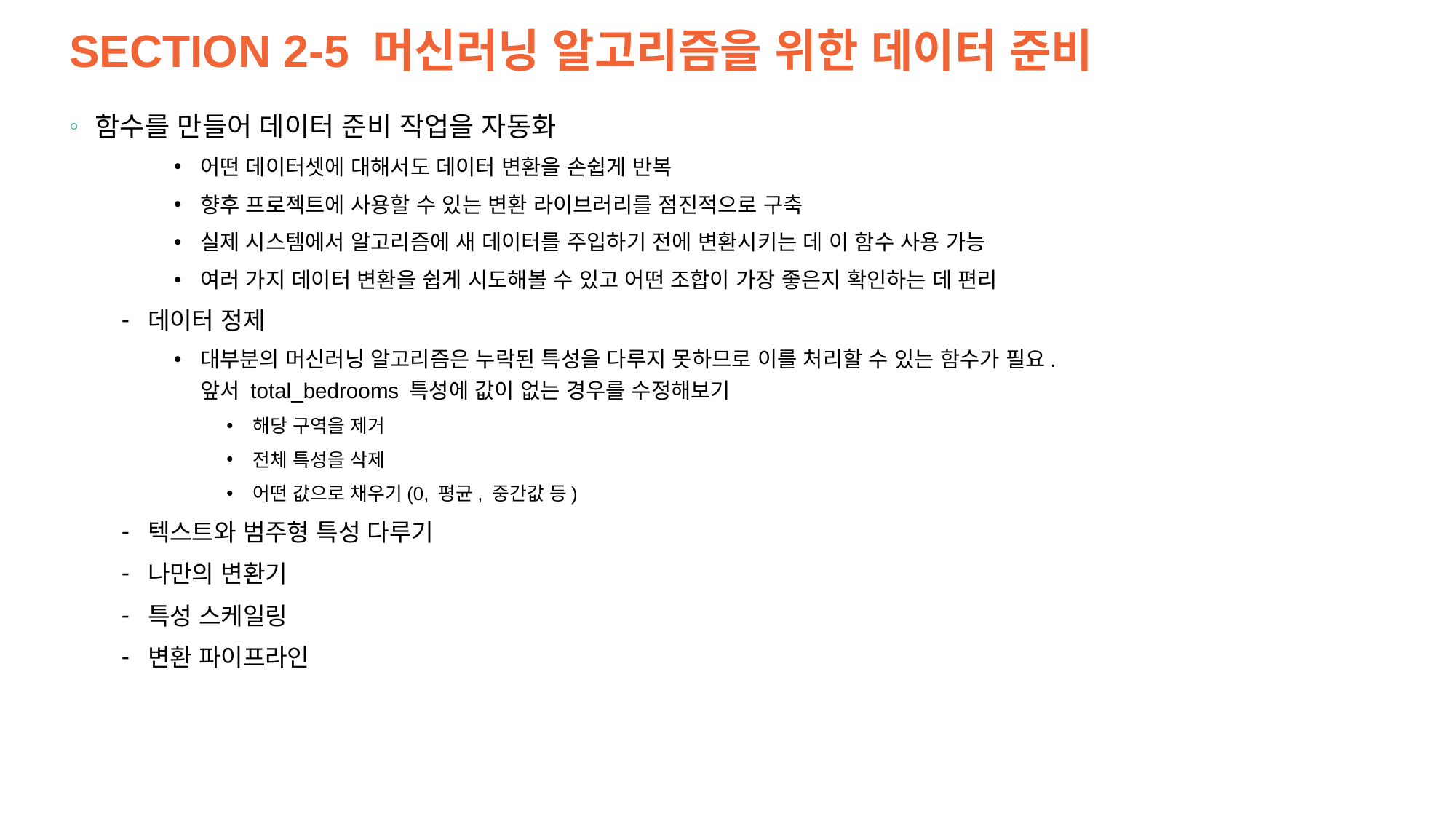

# SECTION 2-5 머신러닝 알고리즘을 위한 데이터 준비
함수를 만들어 데이터 준비 작업을 자동화
어떤 데이터셋에 대해서도 데이터 변환을 손쉽게 반복
향후 프로젝트에 사용할 수 있는 변환 라이브러리를 점진적으로 구축
실제 시스템에서 알고리즘에 새 데이터를 주입하기 전에 변환시키는 데 이 함수 사용 가능
여러 가지 데이터 변환을 쉽게 시도해볼 수 있고 어떤 조합이 가장 좋은지 확인하는 데 편리
데이터 정제
대부분의 머신러닝 알고리즘은 누락된 특성을 다루지 못하므로 이를 처리할 수 있는 함수가 필요.
앞서 total_bedrooms 특성에 값이 없는 경우를 수정해보기
해당 구역을 제거
전체 특성을 삭제
어떤 값으로 채우기(0, 평균, 중간값 등)
텍스트와 범주형 특성 다루기
나만의 변환기
특성 스케일링
변환 파이프라인
10